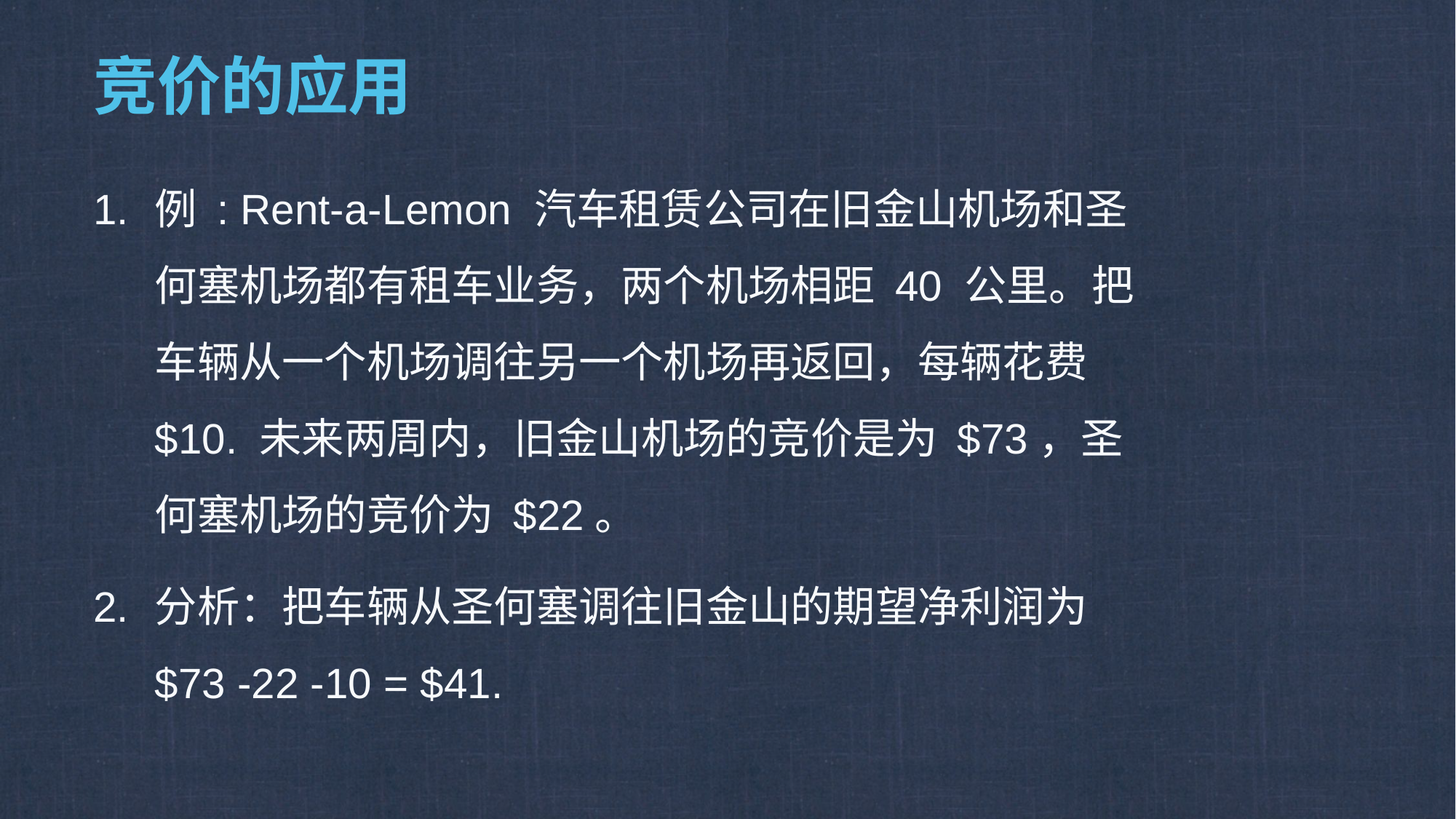

# 竞价的应用
例 : Rent-a-Lemon 汽车租赁公司在旧金山机场和圣何塞机场都有租车业务，两个机场相距 40 公里。把车辆从一个机场调往另一个机场再返回，每辆花费 $10. 未来两周内，旧金山机场的竞价是为 $73，圣何塞机场的竞价为 $22。
分析：把车辆从圣何塞调往旧金山的期望净利润为 $73 -22 -10 = $41.